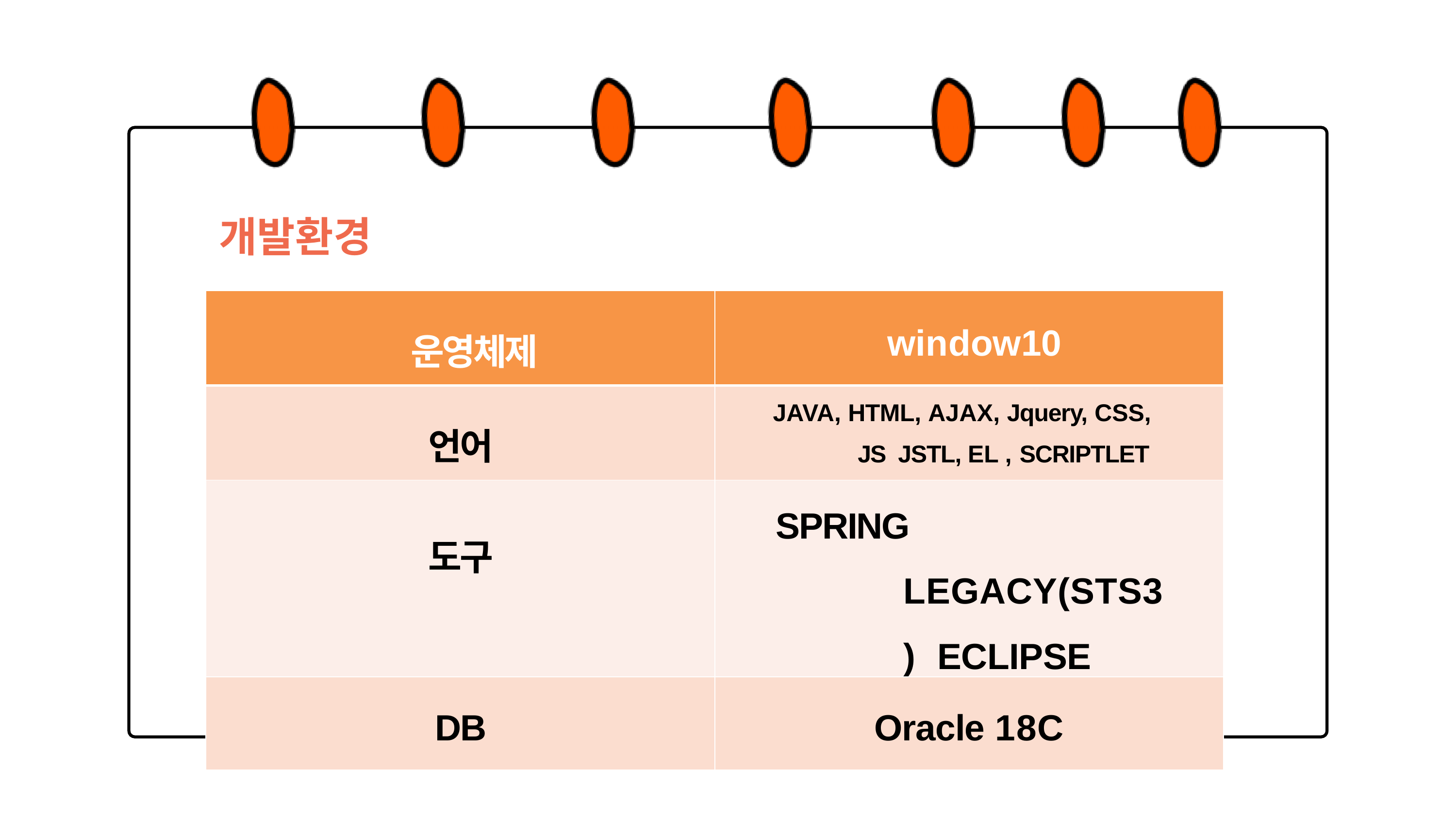

# 개발환경
| 운영체제 | window10 |
| --- | --- |
| 언어 | JAVA, HTML, AJAX, Jquery, CSS, JS JSTL, EL , SCRIPTLET |
| 도구 | SPRING LEGACY(STS3) ECLIPSE |
| DB | Oracle 18C |